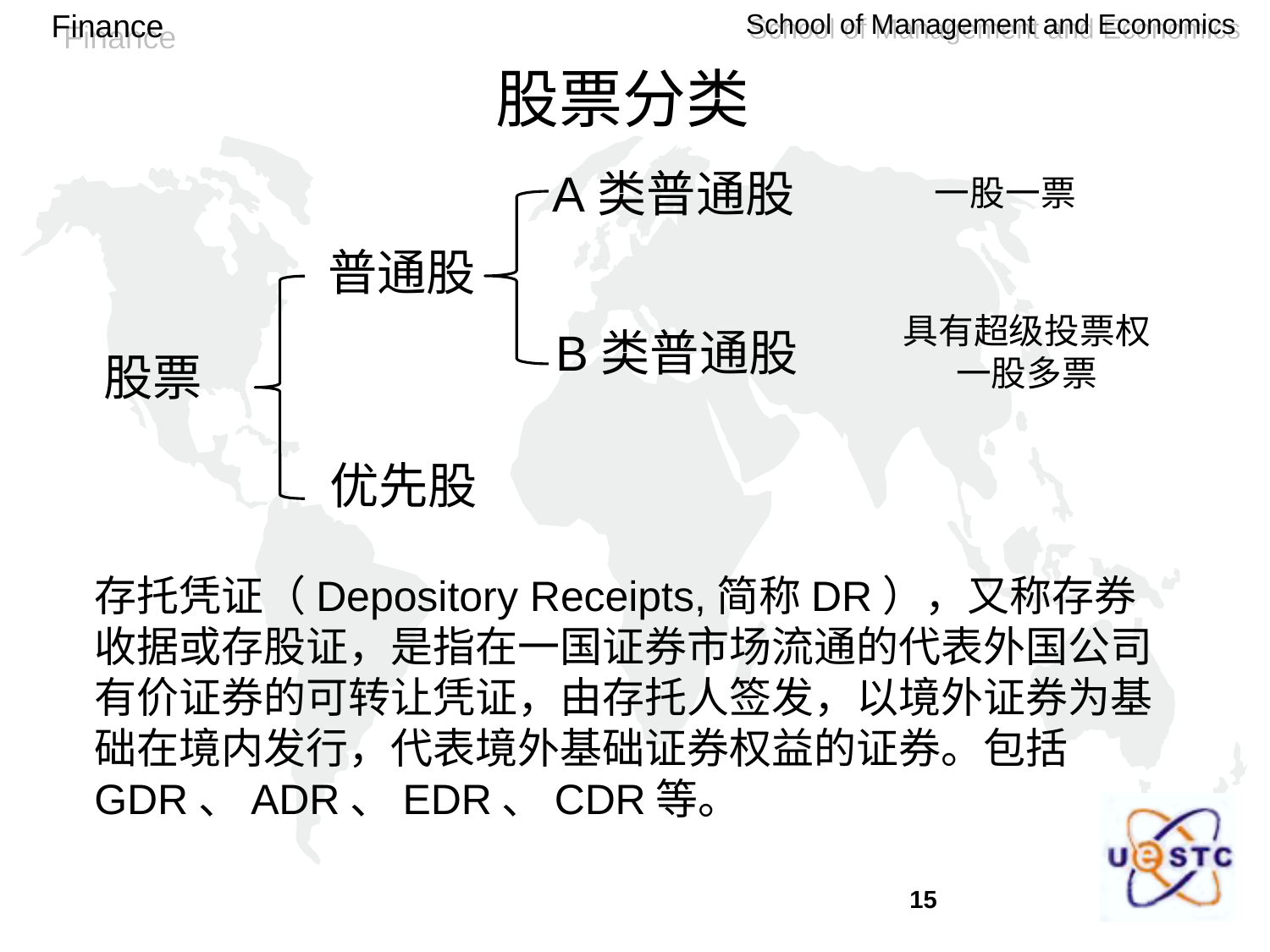

股票分类
A类普通股
一股一票

普通股

具有超级投票权
一股多票
B类普通股
股票
优先股
存托凭证（Depository Receipts,简称DR），又称存券收据或存股证，是指在一国证券市场流通的代表外国公司有价证券的可转让凭证，由存托人签发，以境外证券为基础在境内发行，代表境外基础证券权益的证券。包括GDR、ADR、EDR、CDR等。